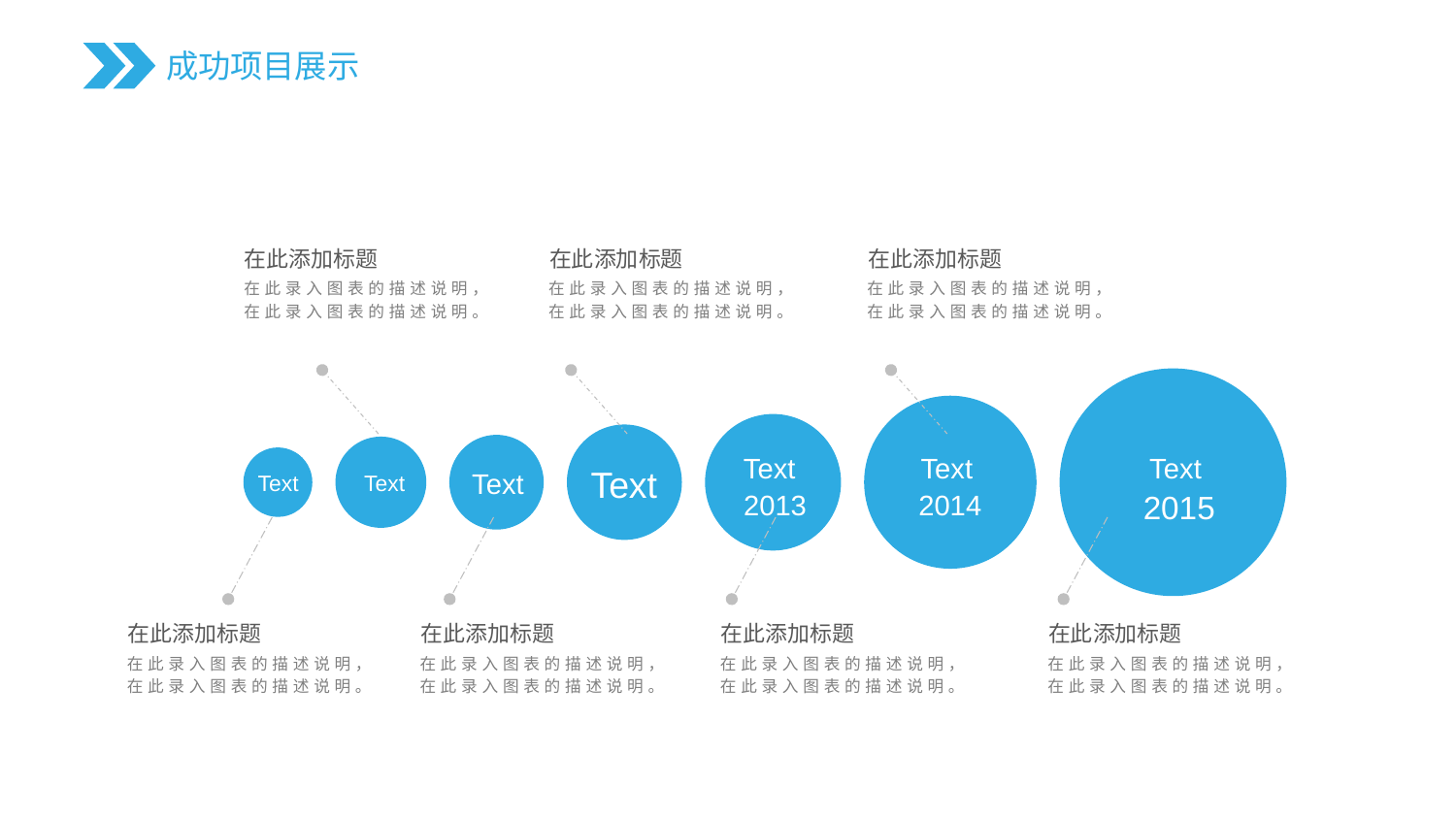

在此添加标题
在此录入图表的描述说明，在此录入图表的描述说明。
在此添加标题
在此录入图表的描述说明，在此录入图表的描述说明。
在此添加标题
在此录入图表的描述说明，在此录入图表的描述说明。

Text
2015

Text
2014

Text
2013

Text

Text

Text

Text

在此添加标题
在此录入图表的描述说明，在此录入图表的描述说明。
在此添加标题
在此录入图表的描述说明，在此录入图表的描述说明。
在此添加标题
在此录入图表的描述说明，在此录入图表的描述说明。
在此添加标题
在此录入图表的描述说明，在此录入图表的描述说明。